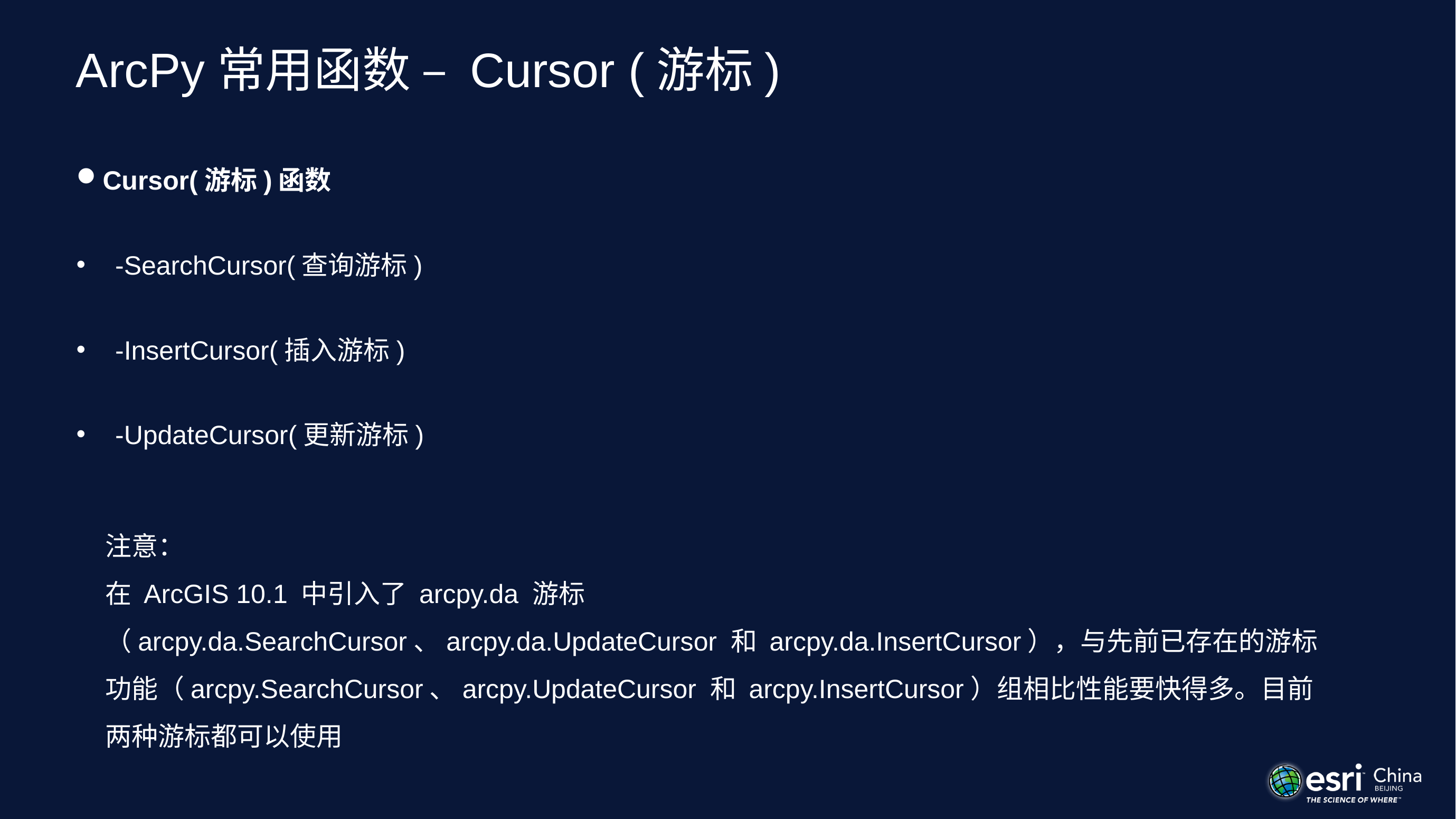

# ArcPy常用函数 – Cursor (游标)
Cursor(游标)函数
    -SearchCursor(查询游标)
    -InsertCursor(插入游标)
    -UpdateCursor(更新游标)

注意：
在 ArcGIS 10.1 中引入了 arcpy.da 游标（arcpy.da.SearchCursor、arcpy.da.UpdateCursor 和 arcpy.da.InsertCursor），与先前已存在的游标功能（arcpy.SearchCursor、arcpy.UpdateCursor 和 arcpy.InsertCursor）组相比性能要快得多。目前两种游标都可以使用